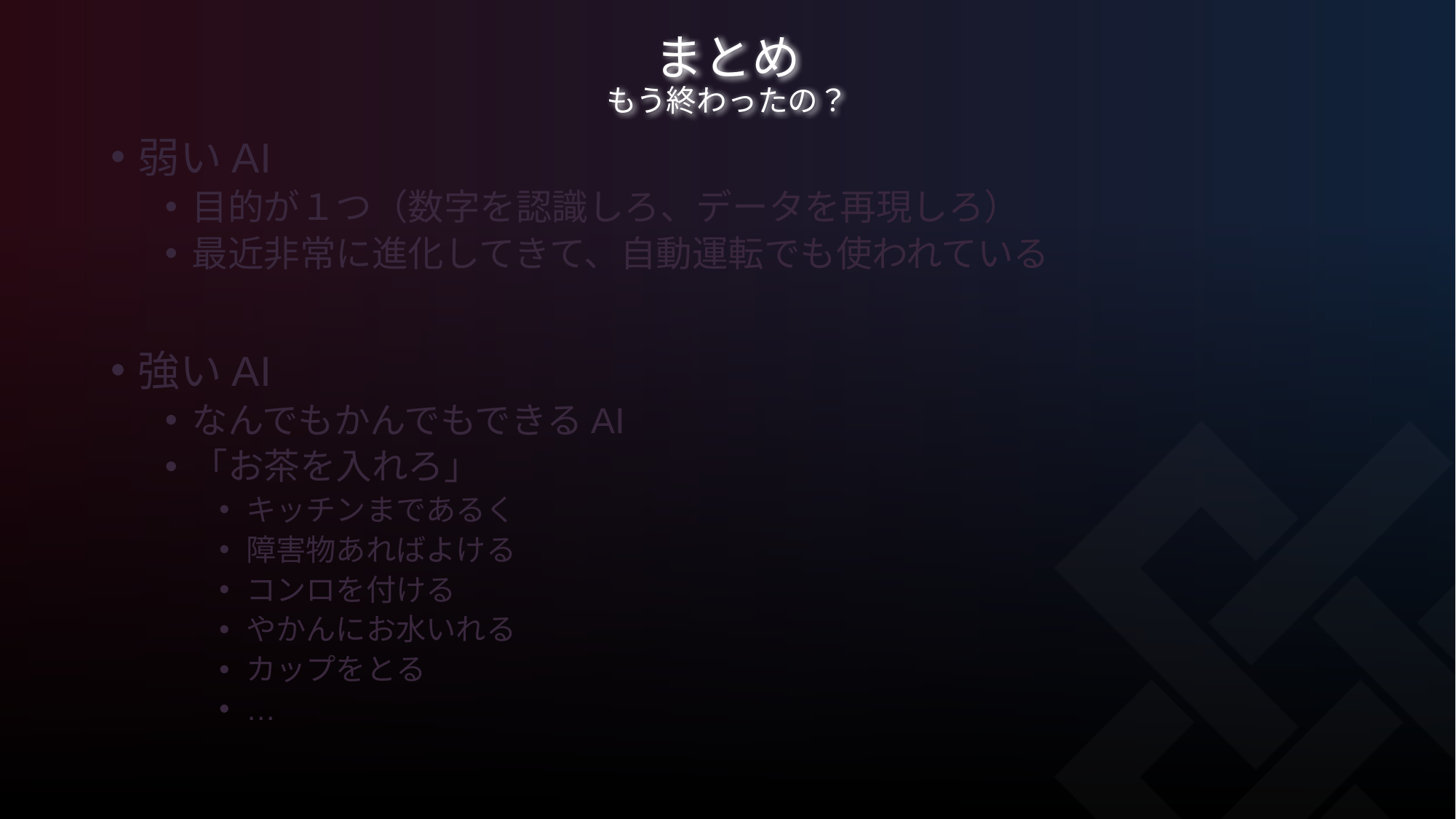

# まとめ もう終わったの？
弱いAI
目的が１つ（数字を認識しろ、データを再現しろ）
最近非常に進化してきて、自動運転でも使われている

強いAI
なんでもかんでもできるAI
「お茶を入れろ」
キッチンまであるく
障害物あればよける
コンロを付ける
やかんにお水いれる
カップをとる
…